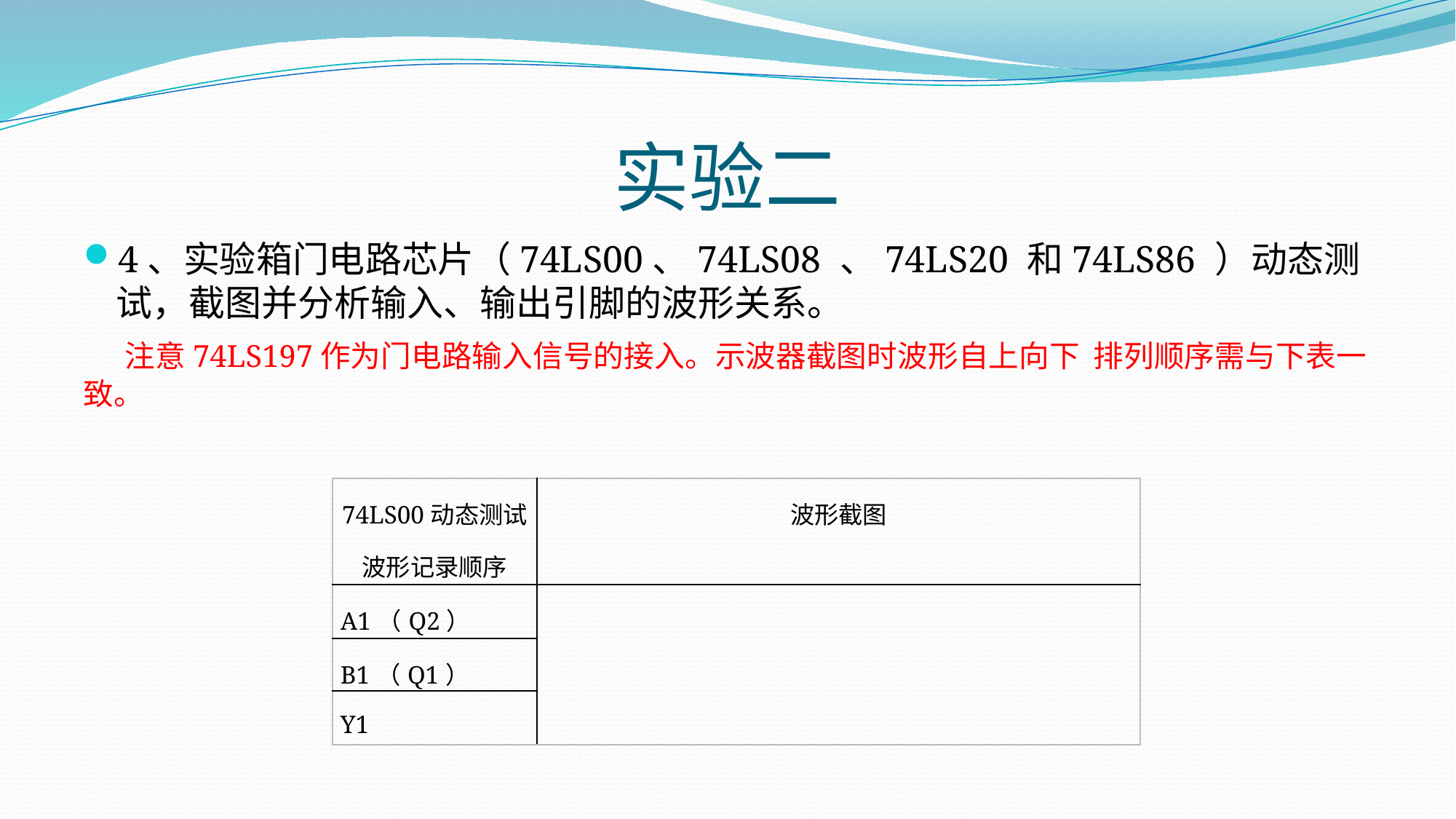

# 实验二
4、实验箱门电路芯片（74LS00、74LS08 、74LS20 和74LS86 ）动态测试，截图并分析输入、输出引脚的波形关系。
    注意74LS197作为门电路输入信号的接入。示波器截图时波形自上向下  排列顺序需与下表一致。
| 74LS00动态测试波形记录顺序 | 波形截图 |
| --- | --- |
| A1（Q2） |  |
| B1（Q1） |  |
| Y1 |  |